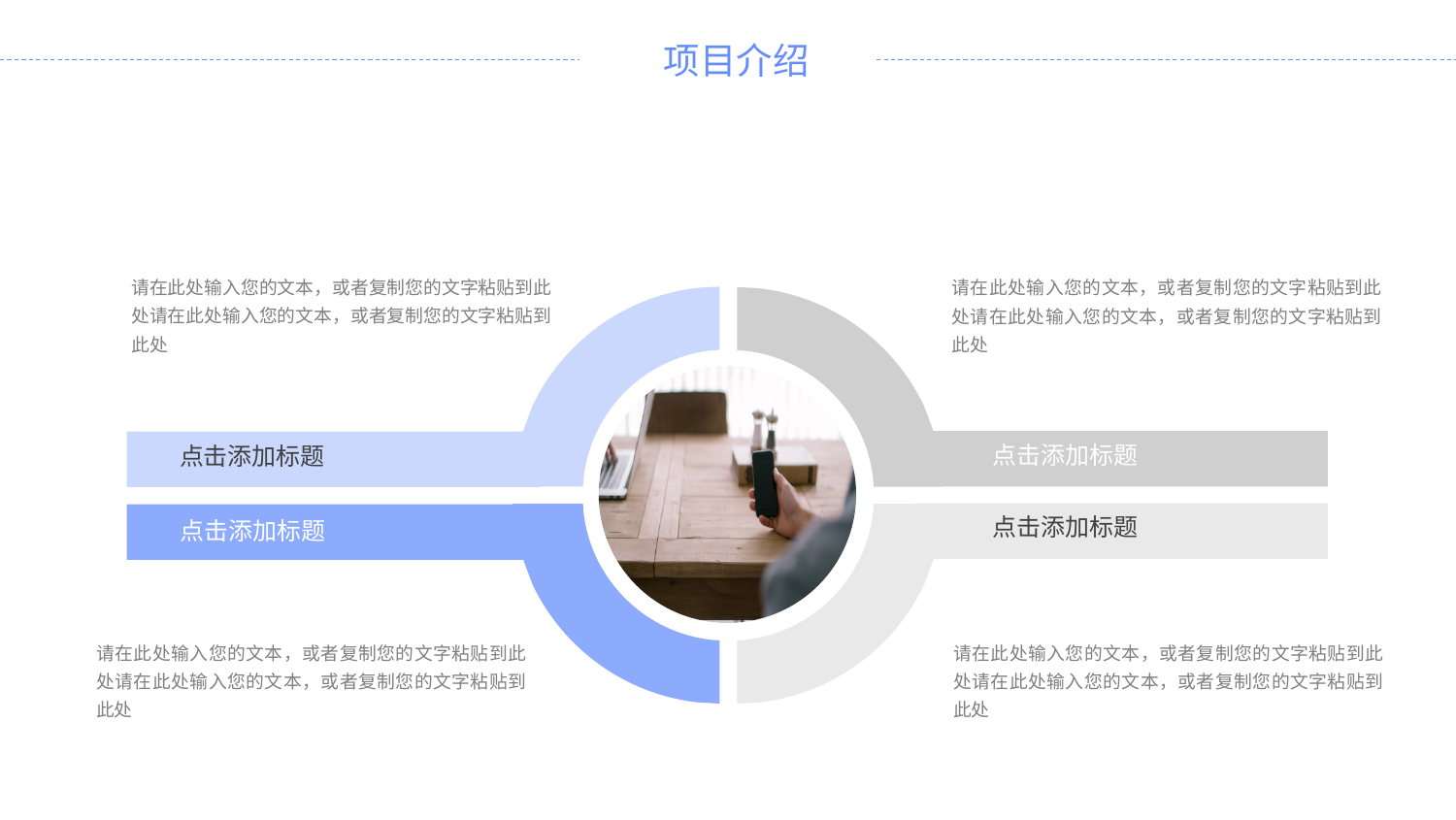

请在此处输入您的文本，或者复制您的文字粘贴到此处请在此处输入您的文本，或者复制您的文字粘贴到此处

请在此处输入您的文本，或者复制您的文字粘贴到此处请在此处输入您的文本，或者复制您的文字粘贴到此处

点击添加标题

点击添加标题

点击添加标题

点击添加标题
请在此处输入您的文本，或者复制您的文字粘贴到此处请在此处输入您的文本，或者复制您的文字粘贴到此处

请在此处输入您的文本，或者复制您的文字粘贴到此处请在此处输入您的文本，或者复制您的文字粘贴到此处